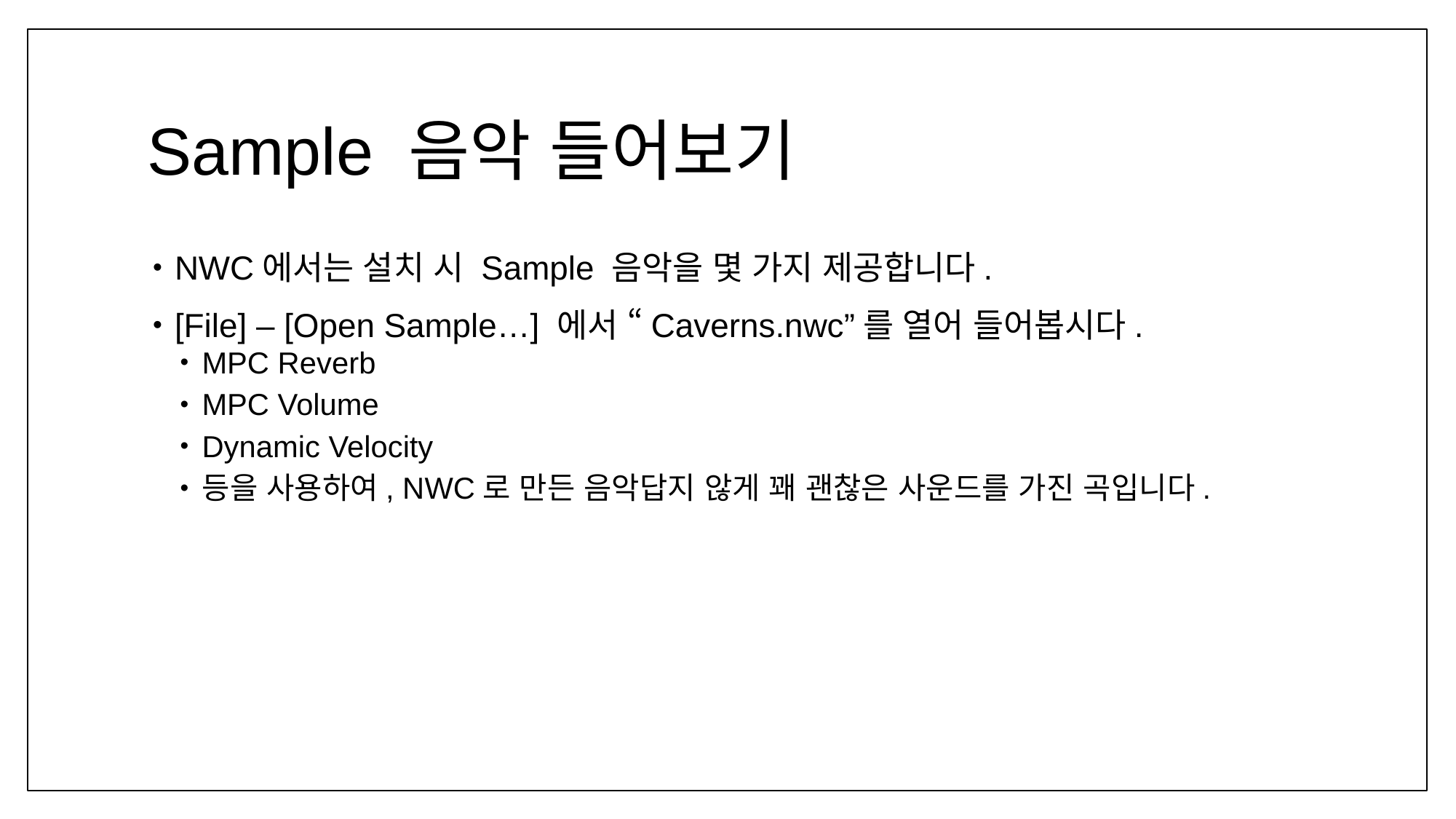

# Sample 음악 들어보기
NWC에서는 설치 시 Sample 음악을 몇 가지 제공합니다.
[File] – [Open Sample…] 에서 “Caverns.nwc”를 열어 들어봅시다.
MPC Reverb
MPC Volume
Dynamic Velocity
등을 사용하여, NWC로 만든 음악답지 않게 꽤 괜찮은 사운드를 가진 곡입니다.